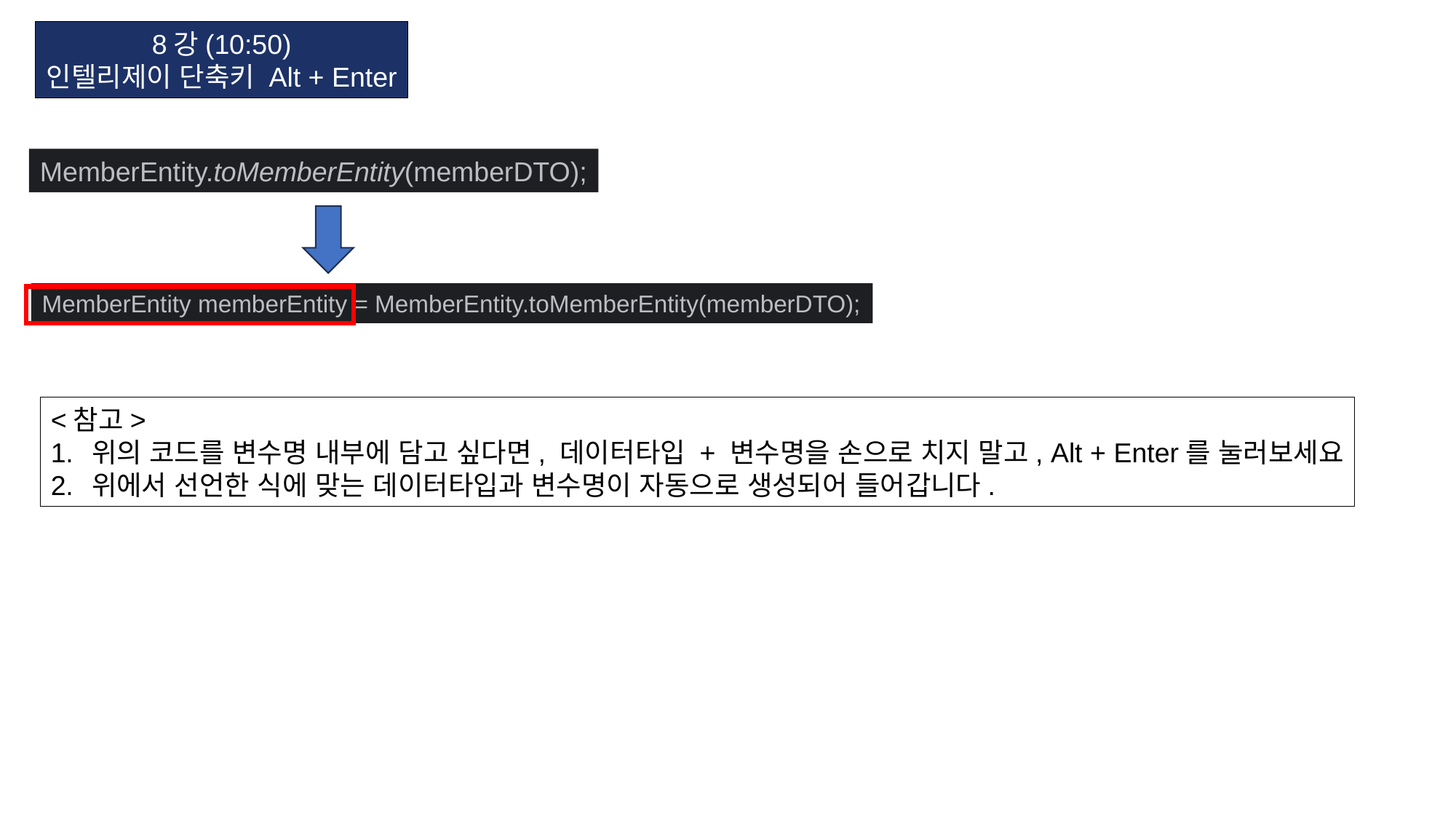

8강(10:50)
인텔리제이 단축키 Alt + Enter
MemberEntity.toMemberEntity(memberDTO);

MemberEntity memberEntity = MemberEntity.toMemberEntity(memberDTO);

<참고>
위의 코드를 변수명 내부에 담고 싶다면, 데이터타입 + 변수명을 손으로 치지 말고, Alt + Enter를 눌러보세요
위에서 선언한 식에 맞는 데이터타입과 변수명이 자동으로 생성되어 들어갑니다.